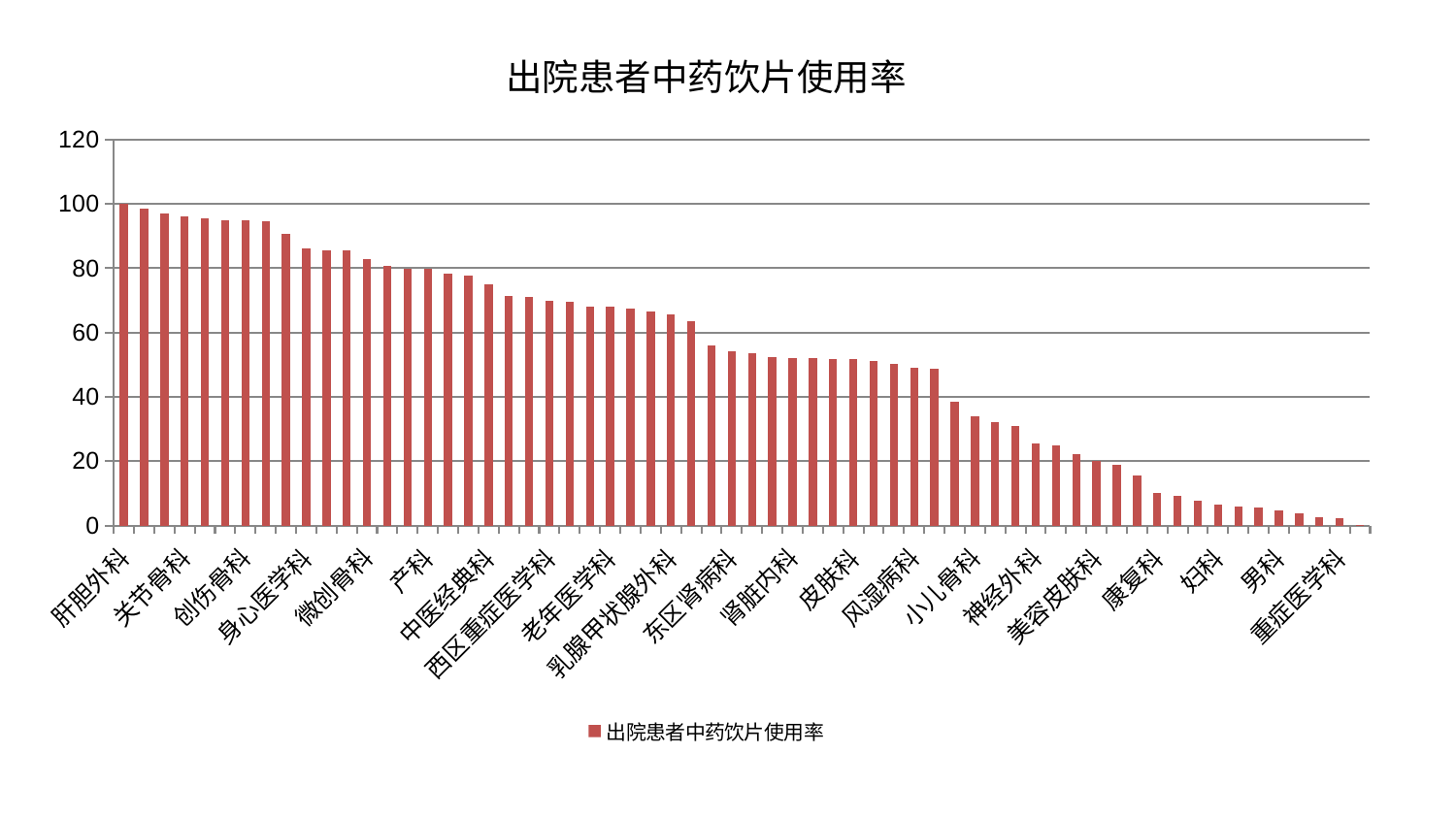

### Chart: 出院患者中药饮片使用率

| Category | 出院患者中药饮片使用率 |
|---|---|
| 肝胆外科 | 100.0 |
| 医院 | 98.64896003215408 |
| 眼科 | 96.93987015022101 |
| 关节骨科 | 96.03728687997683 |
| 心病四科 | 95.44524949842106 |
| 中医外治中心 | 94.92936928126967 |
| 创伤骨科 | 94.83350804355995 |
| 口腔科 | 94.65498557497551 |
| 显微骨科 | 90.70982132970333 |
| 身心医学科 | 86.11139957739972 |
| 肾病科 | 85.62722945364992 |
| 东区重症医学科 | 85.46380168618036 |
| 微创骨科 | 82.95422496726276 |
| 推拿科 | 80.73138592965002 |
| 呼吸内科 | 79.94467727352759 |
| 产科 | 79.90635917617041 |
| 脑病三科 | 78.3825197527647 |
| 小儿推拿科 | 77.827453376662 |
| 中医经典科 | 74.86687690428307 |
| 普通外科 | 71.45624575526786 |
| 周围血管科 | 71.02030749457877 |
| 西区重症医学科 | 69.9716897214622 |
| 脾胃科消化科合并 | 69.72218657021547 |
| 脑病二科 | 68.12101612994789 |
| 老年医学科 | 67.91653840588604 |
| 治未病中心 | 67.46397963055662 |
| 肛肠科 | 66.5809606061174 |
| 乳腺甲状腺外科 | 65.5786386495287 |
| 脑病一科 | 63.636589357589536 |
| 神经内科 | 55.864107722197915 |
| 东区肾病科 | 54.157351558817055 |
| 妇科妇二科合并 | 53.579719655562904 |
| 肿瘤内科 | 52.31448286711904 |
| 肾脏内科 | 52.2249875852456 |
| 消化内科 | 51.97575536887943 |
| 综合内科 | 51.90279327139381 |
| 皮肤科 | 51.79164680628268 |
| 心病二科 | 51.10924316273829 |
| 心病一科 | 50.25357206978709 |
| 风湿病科 | 48.94532674036809 |
| 心血管内科 | 48.72588150510357 |
| 心病三科 | 38.59296493760134 |
| 小儿骨科 | 33.92401868301866 |
| 运动损伤骨科 | 32.02766320245981 |
| 妇二科 | 30.999682031431163 |
| 神经外科 | 25.548490689836473 |
| 儿科 | 24.964226768507285 |
| 泌尿外科 | 22.262701975598183 |
| 美容皮肤科 | 20.022932258067716 |
| 骨科 | 18.777476842085257 |
| 耳鼻喉科 | 15.449413918962762 |
| 康复科 | 9.997166772852376 |
| 脊柱骨科 | 9.093274630088107 |
| 脾胃病科 | 7.586078222778102 |
| 妇科 | 6.553216159987635 |
| 肝病科 | 5.888443533175796 |
| 血液科 | 5.520273132248689 |
| 男科 | 4.541762249229159 |
| 内分泌科 | 3.8143969273542586 |
| 胸外科 | 2.6136556866195426 |
| 重症医学科 | 2.3016341082340115 |
| 针灸科 | 0.1245324204887477 |
169